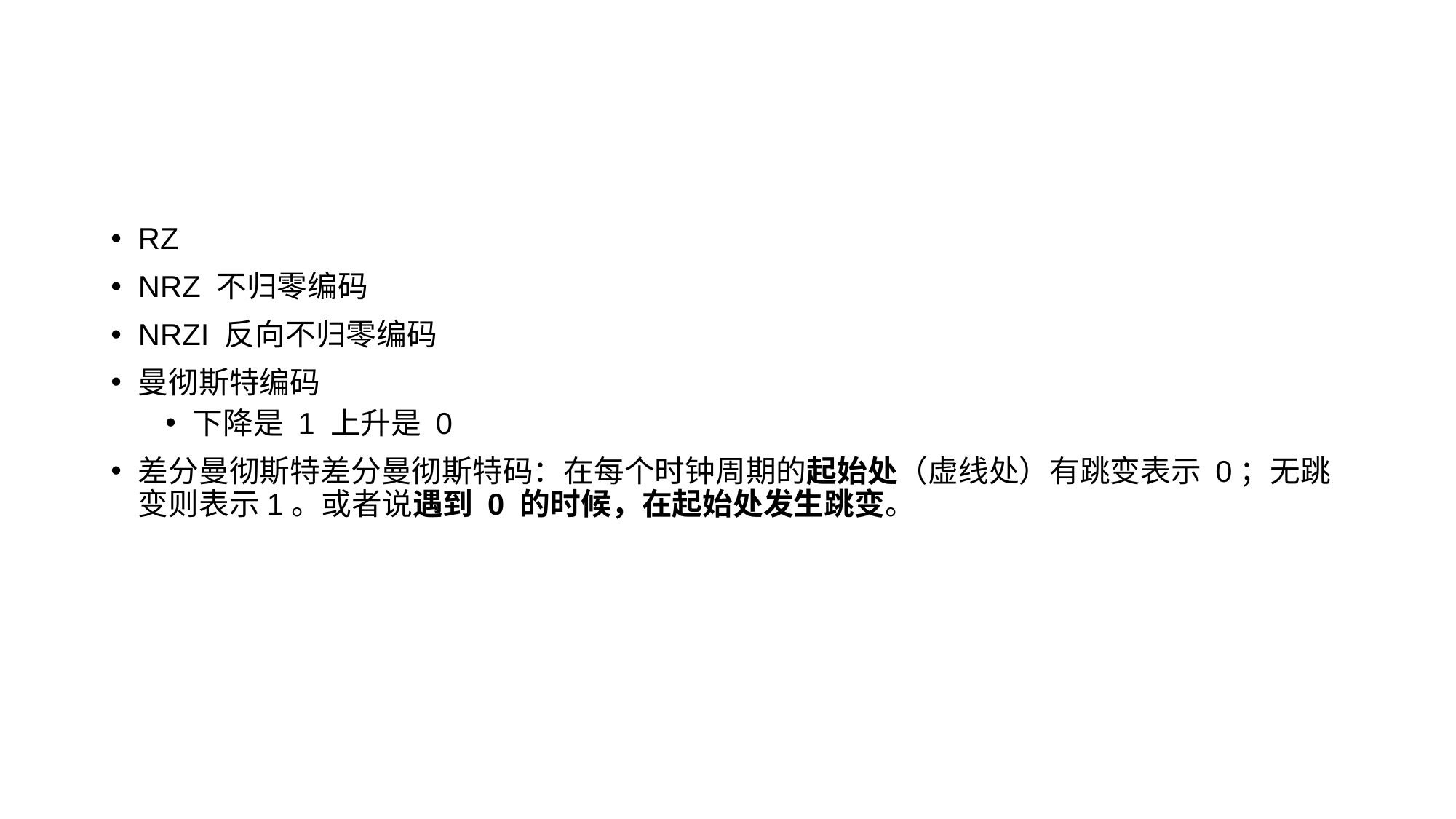

#
RZ
NRZ 不归零编码
NRZI 反向不归零编码
曼彻斯特编码
下降是 1 上升是 0
差分曼彻斯特差分曼彻斯特码：在每个时钟周期的起始处（虚线处）有跳变表示 0；无跳变则表示1。或者说遇到 0 的时候，在起始处发生跳变。